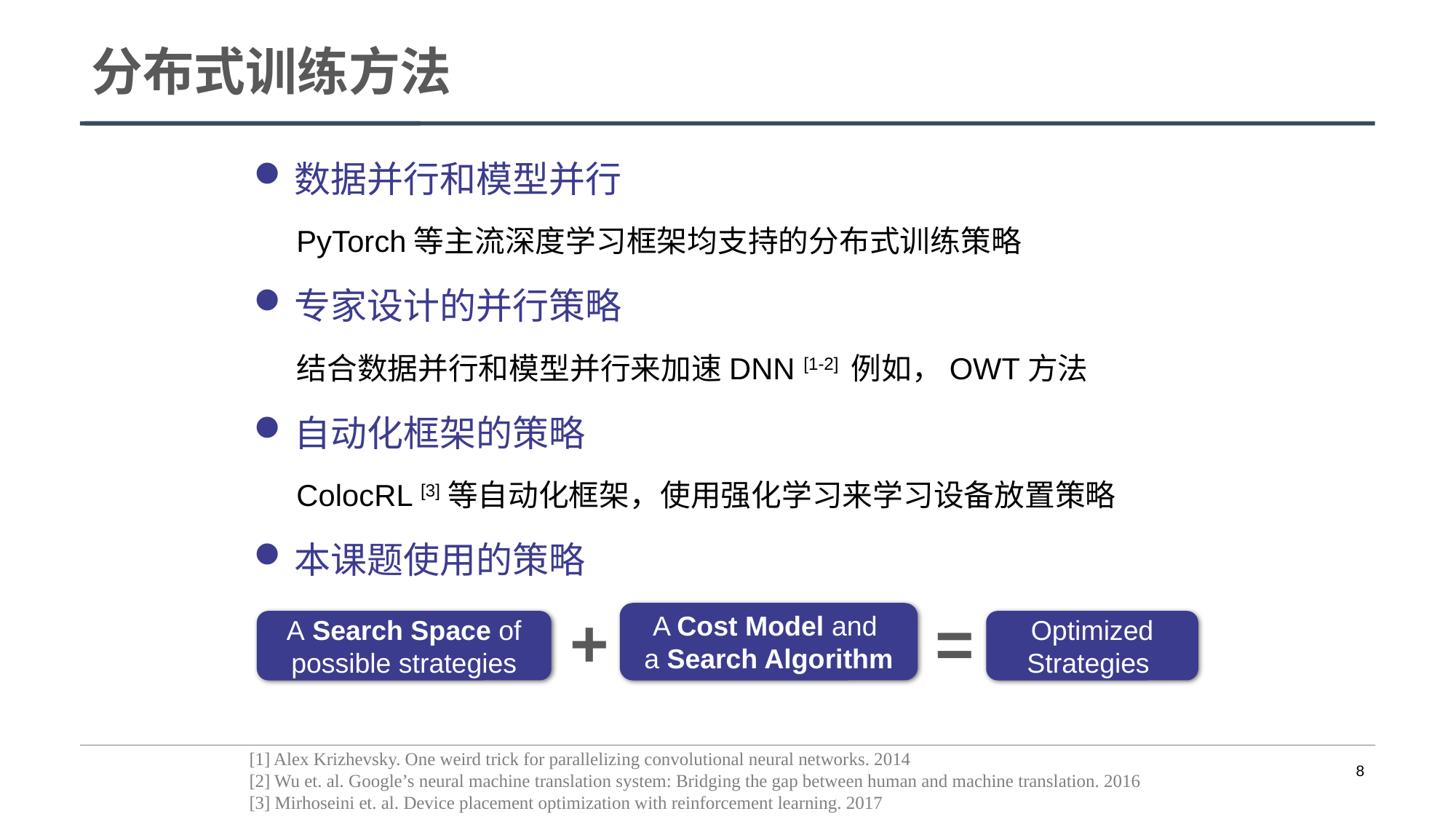

数据并行和模型并行
PyTorch等主流深度学习框架均支持的分布式训练策略
专家设计的并行策略
结合数据并行和模型并行来加速DNN [1-2] 例如，OWT方法
自动化框架的策略
ColocRL [3]等自动化框架，使用强化学习来学习设备放置策略
本课题使用的策略

+
=
A Cost Model and
a Search Algorithm
A Search Space of possible strategies
Optimized
Strategies
[1] Alex Krizhevsky. One weird trick for parallelizing convolutional neural networks. 2014
[2] Wu et. al. Google’s neural machine translation system: Bridging the gap between human and machine translation. 2016
[3] Mirhoseini et. al. Device placement optimization with reinforcement learning. 2017
8